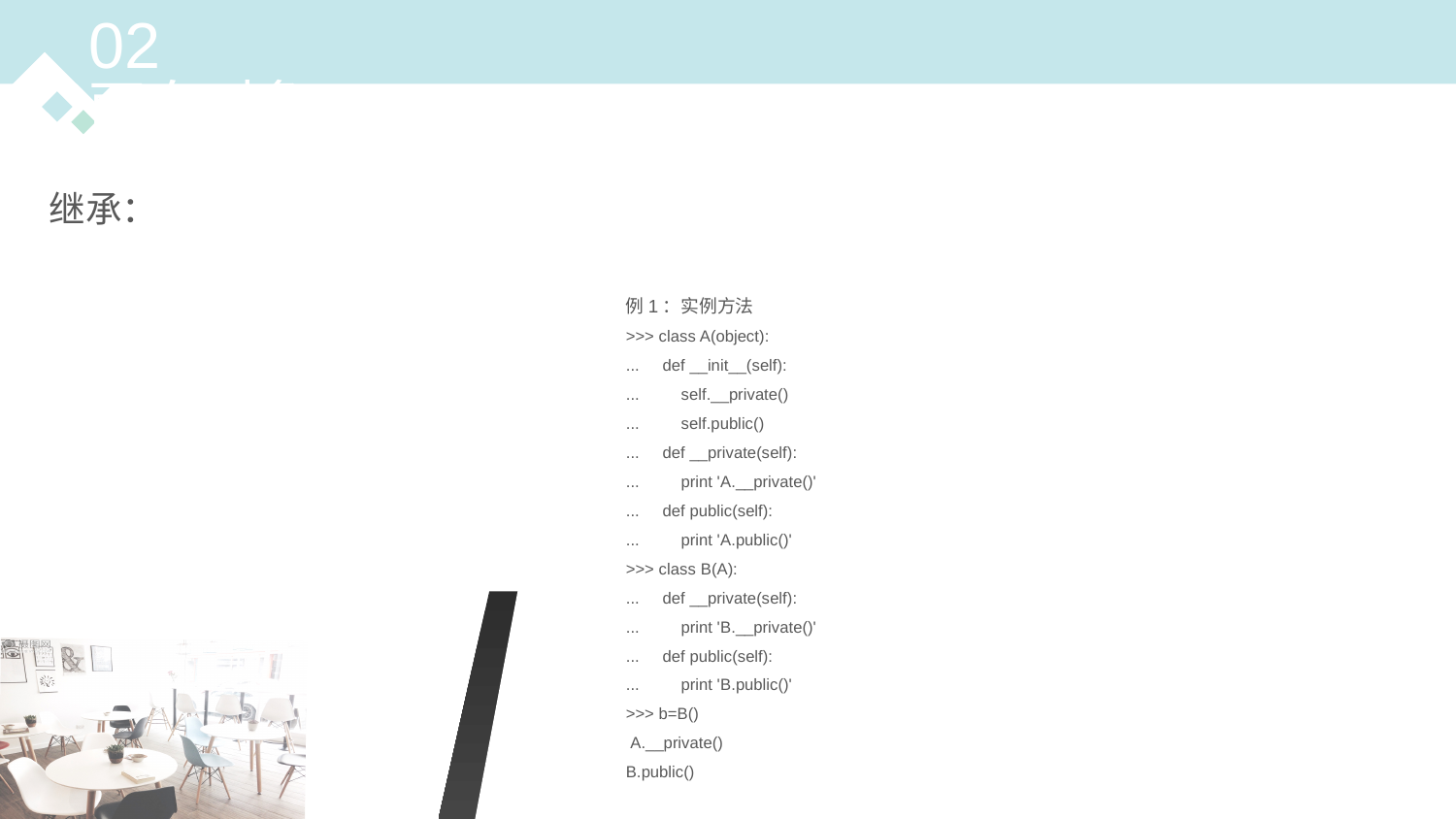

02
面向对象

例1：实例方法
>>> class A(object):
...     def __init__(self):
...         self.__private()
...         self.public()
...     def __private(self):
...         print 'A.__private()'
...     def public(self):
...         print 'A.public()'
>>> class B(A):
...     def __private(self):
...         print 'B.__private()'
...     def public(self):
...         print 'B.public()'
>>> b=B()
 A.__private()
B.public()

继承：